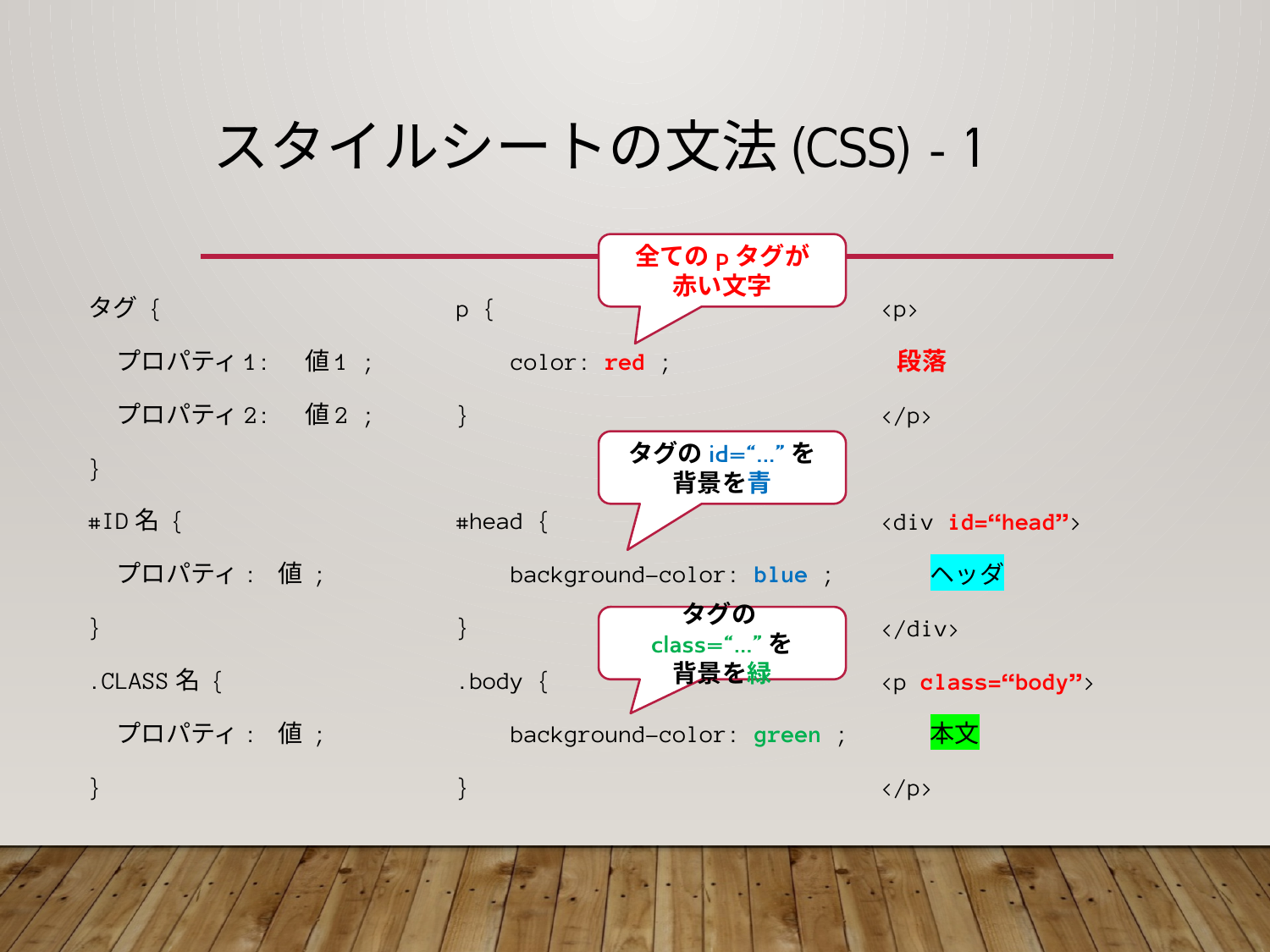

# スタイルシートの文法(CSS) - 1
全てのpタグが
赤い文字
タグ {
    プロパティ1:  値1 ;
    プロパティ2:  値2 ;
}
#ID名 {
    プロパティ: 値 ;
}
.CLASS名 {
    プロパティ: 値 ;
}
p {
    color: red ;
}

#head {
    background-color: blue ;
}
.body {
    background-color: green ;
}
<p>
  段落
</p>
<div id=“head”>
　　ヘッダ
</div>
<p class=“body”>
　　本文
</p>
タグのid=“...”を
背景を青
タグのclass=“...”を
背景を緑